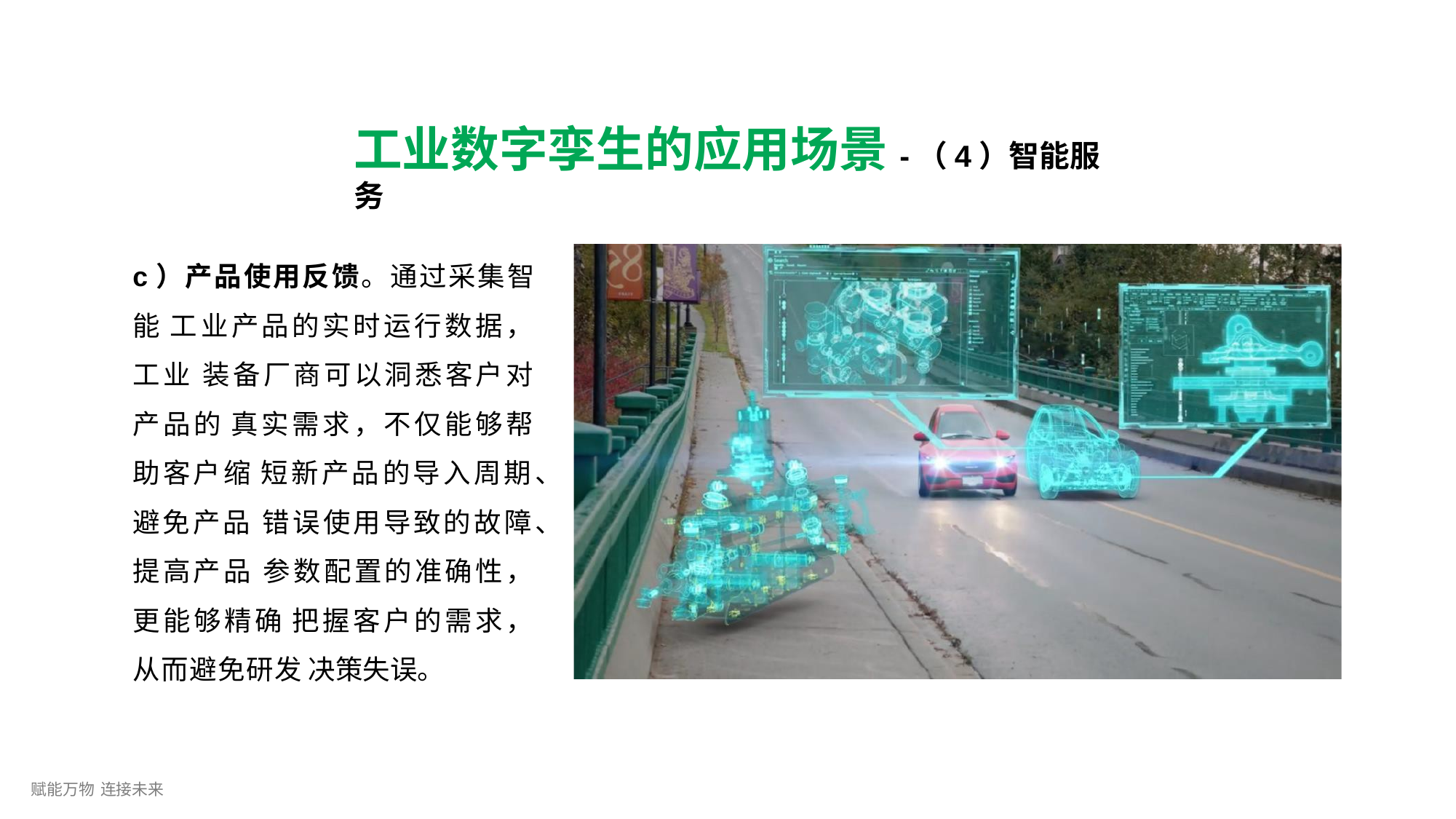

# 工业数字孪生的应用场景-（4）智能服务
c）产品使用反馈。通过采集智能 工业产品的实时运行数据，工业 装备厂商可以洞悉客户对产品的 真实需求，不仅能够帮助客户缩 短新产品的导入周期、避免产品 错误使用导致的故障、提高产品 参数配置的准确性，更能够精确 把握客户的需求，从而避免研发 决策失误。

赋能万物 连接未来